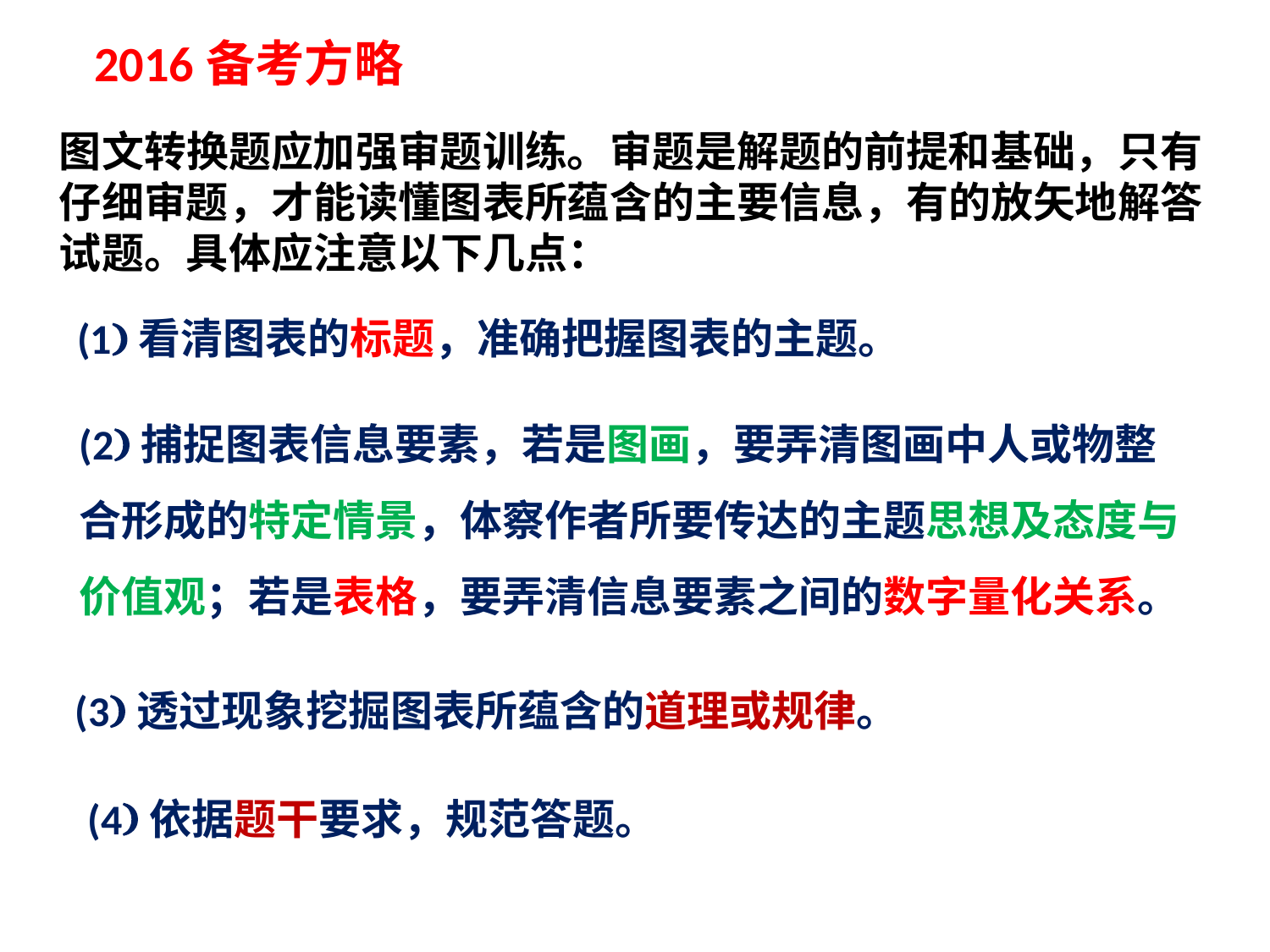

2016备考方略
图文转换题应加强审题训练。审题是解题的前提和基础，只有仔细审题，才能读懂图表所蕴含的主要信息，有的放矢地解答试题。具体应注意以下几点：
(1)看清图表的标题，准确把握图表的主题。
(2)捕捉图表信息要素，若是图画，要弄清图画中人或物整合形成的特定情景，体察作者所要传达的主题思想及态度与价值观；若是表格，要弄清信息要素之间的数字量化关系。
(3)透过现象挖掘图表所蕴含的道理或规律。
(4)依据题干要求，规范答题。